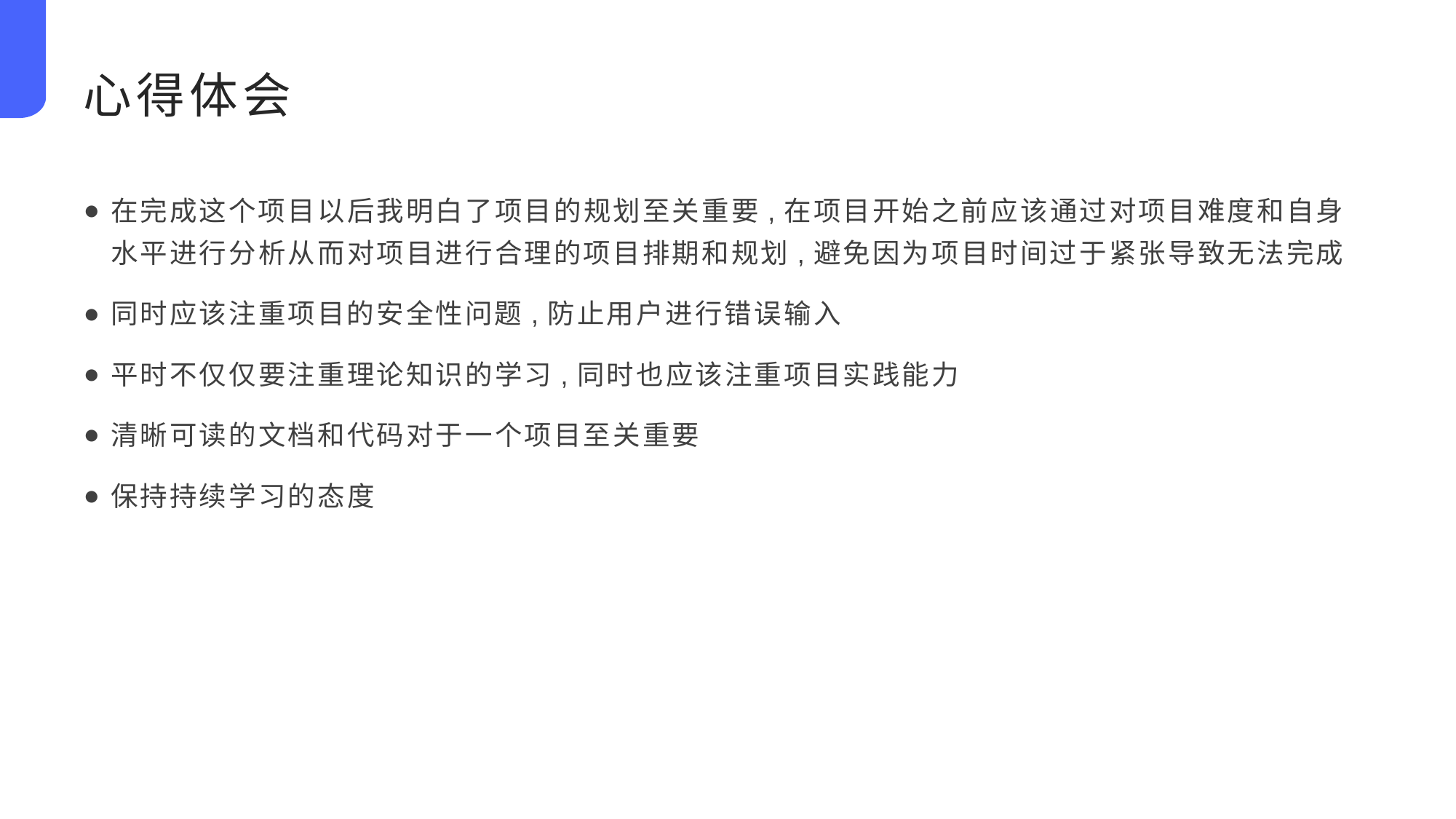

心得体会
在完成这个项目以后我明白了项目的规划至关重要,在项目开始之前应该通过对项目难度和自身水平进行分析从而对项目进行合理的项目排期和规划,避免因为项目时间过于紧张导致无法完成
同时应该注重项目的安全性问题,防止用户进行错误输入
平时不仅仅要注重理论知识的学习,同时也应该注重项目实践能力
清晰可读的文档和代码对于一个项目至关重要
保持持续学习的态度